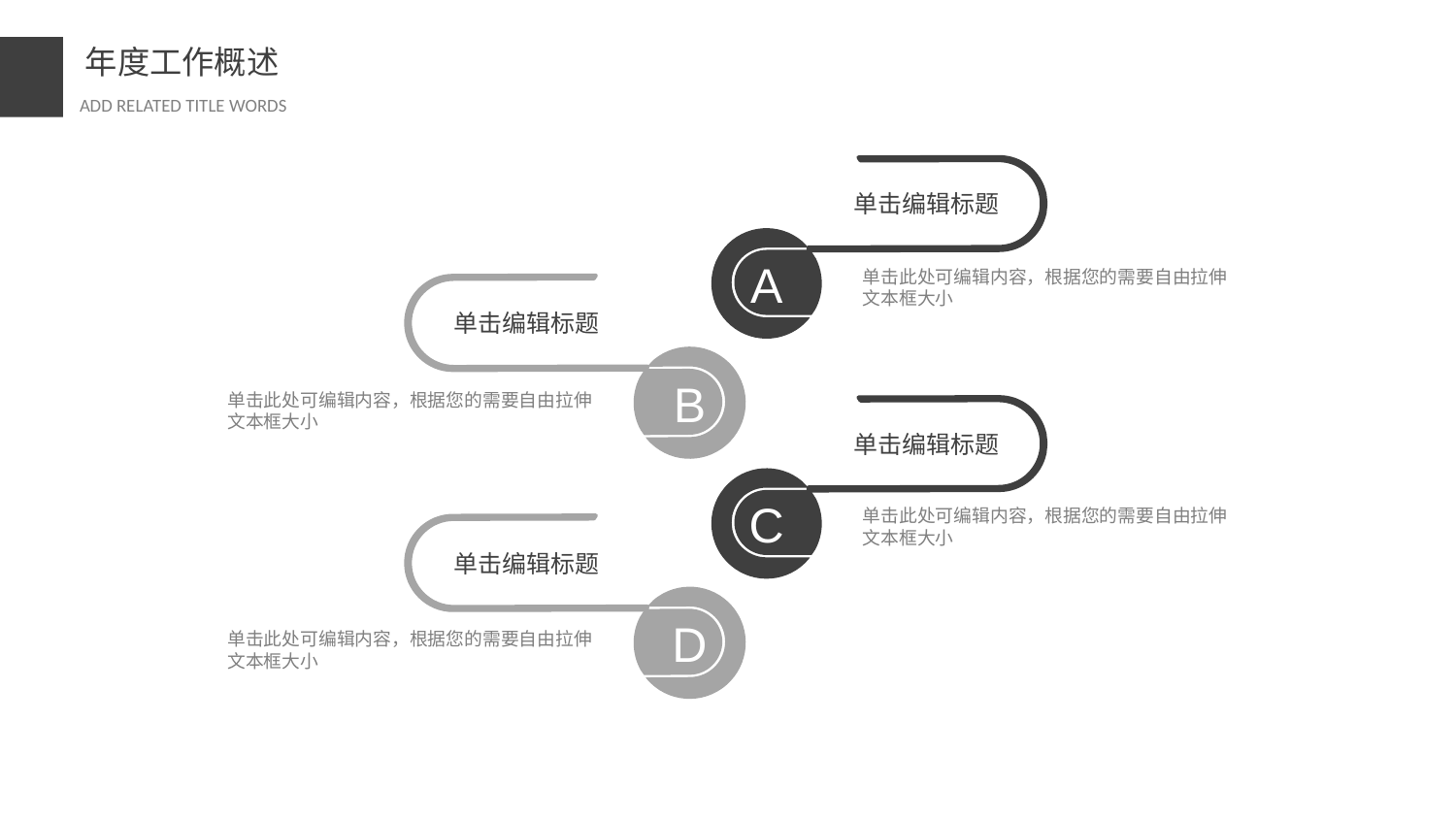

单击编辑标题
A
单击此处可编辑内容，根据您的需要自由拉伸文本框大小
单击编辑标题
B
单击此处可编辑内容，根据您的需要自由拉伸文本框大小
单击编辑标题
C
单击此处可编辑内容，根据您的需要自由拉伸文本框大小
单击编辑标题
D
单击此处可编辑内容，根据您的需要自由拉伸文本框大小